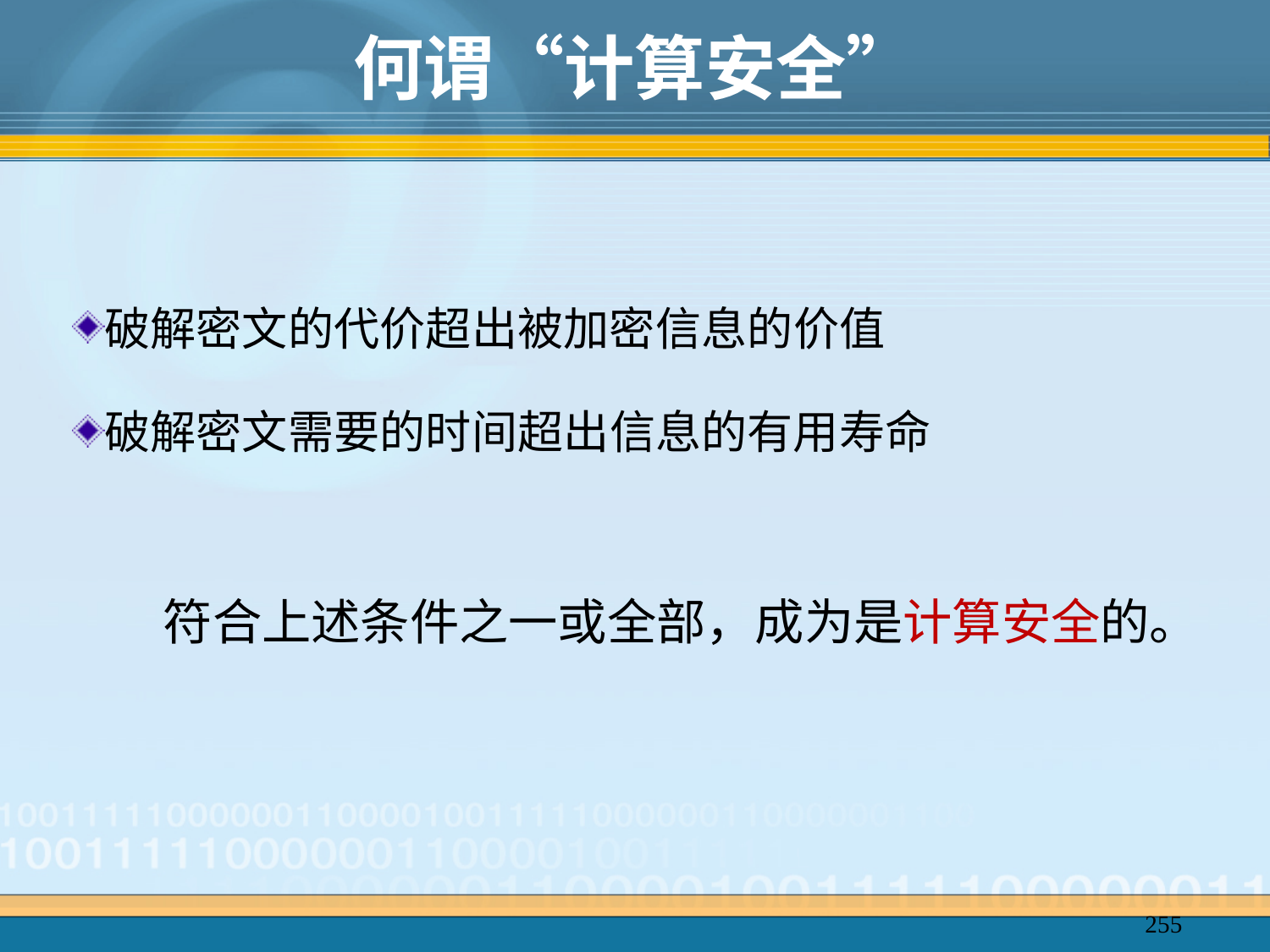

# 何谓“计算安全”
破解密文的代价超出被加密信息的价值
破解密文需要的时间超出信息的有用寿命

      符合上述条件之一或全部，成为是计算安全的。
255